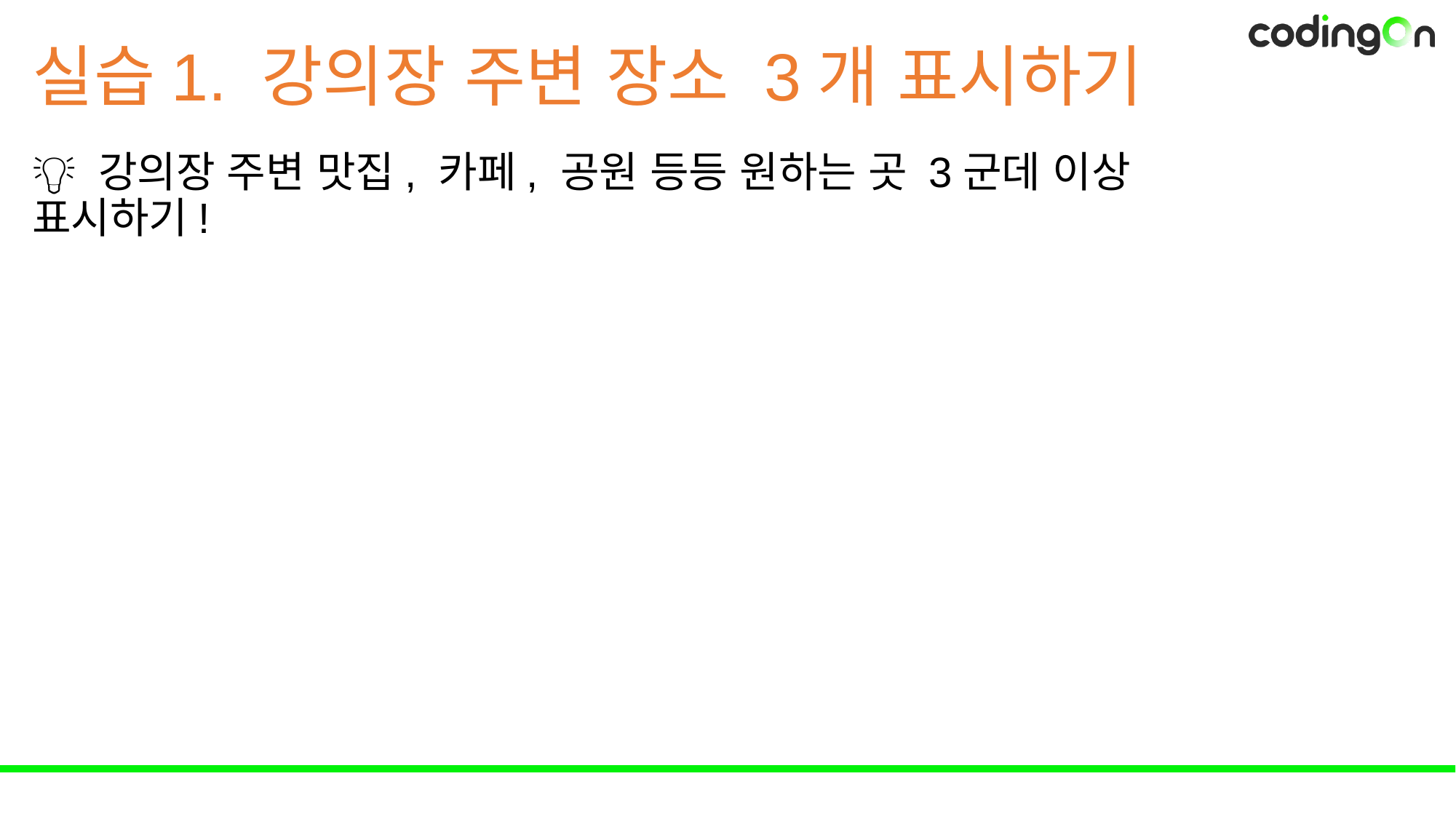

# 실습1. 강의장 주변 장소 3개 표시하기
💡 강의장 주변 맛집, 카페, 공원 등등 원하는 곳 3군데 이상 표시하기!